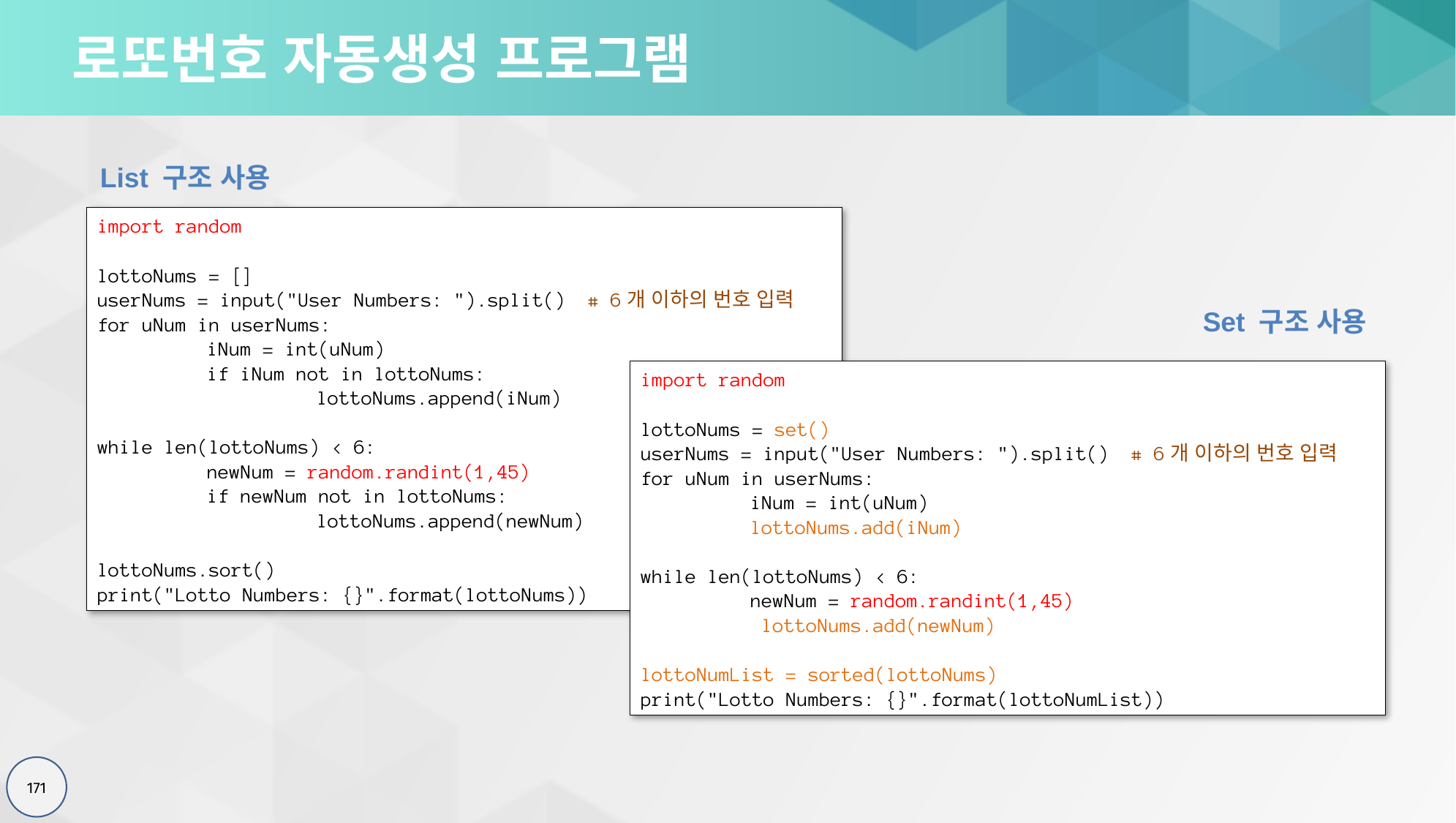

# 로또번호 자동생성 프로그램
List 구조 사용
import random

lottoNums = []
userNums = input("User Numbers: ").split()  # 6개 이하의 번호 입력
for uNum in userNums:
	iNum = int(uNum)
	if iNum not in lottoNums:
		lottoNums.append(iNum)

while len(lottoNums) < 6:
	newNum = random.randint(1,45)
	if newNum not in lottoNums:
		lottoNums.append(newNum)

lottoNums.sort()
print("Lotto Numbers: {}".format(lottoNums))
Set 구조 사용
import random

lottoNums = set()
userNums = input("User Numbers: ").split()  # 6개 이하의 번호 입력
for uNum in userNums:
	iNum = int(uNum)
	lottoNums.add(iNum)

while len(lottoNums) < 6:
	newNum = random.randint(1,45)
	 lottoNums.add(newNum)

lottoNumList = sorted(lottoNums)
print("Lotto Numbers: {}".format(lottoNumList))